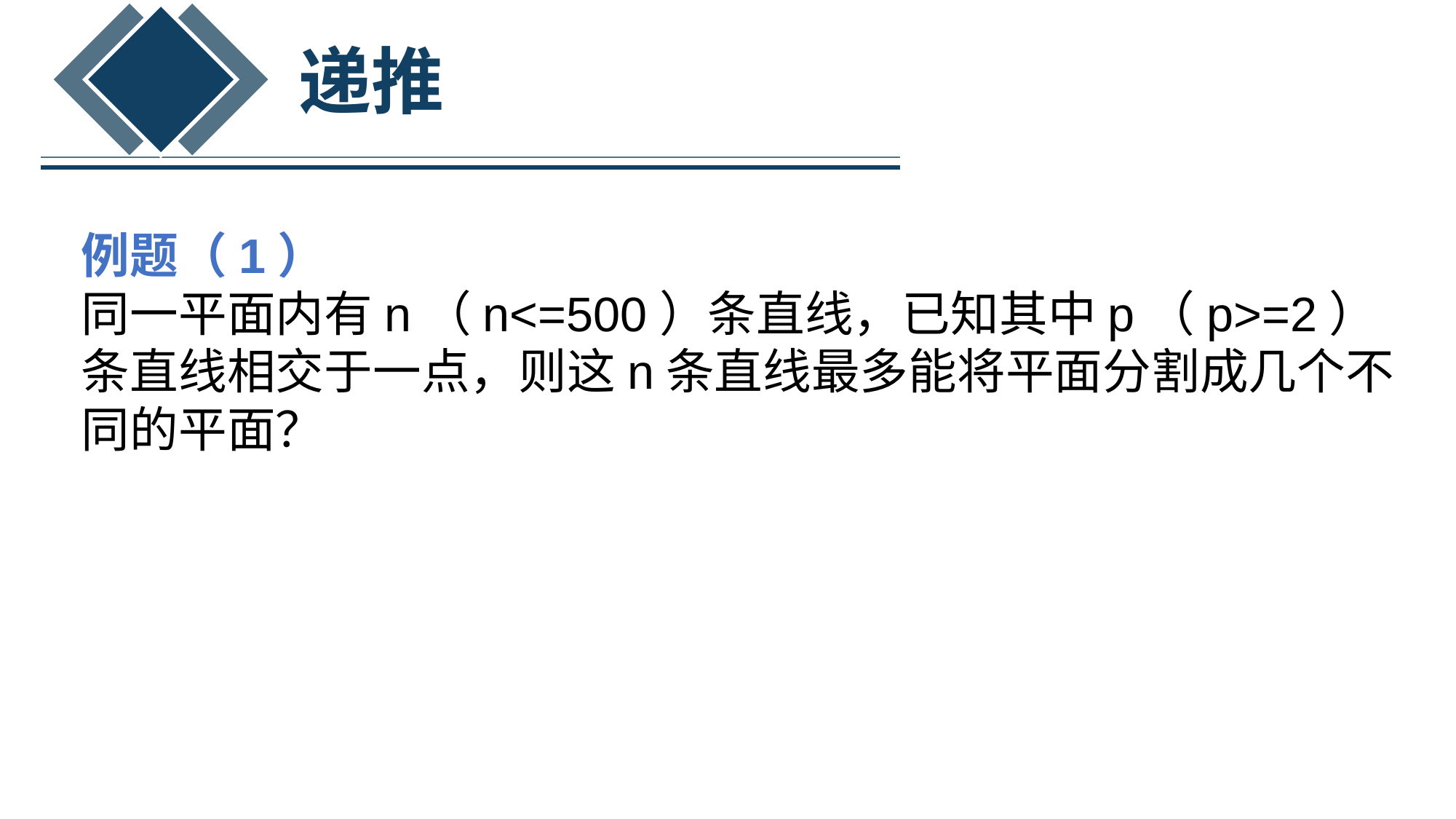

递推
例题（1）
同一平面内有n（n<=500）条直线，已知其中p（p>=2）条直线相交于一点，则这n条直线最多能将平面分割成几个不同的平面？